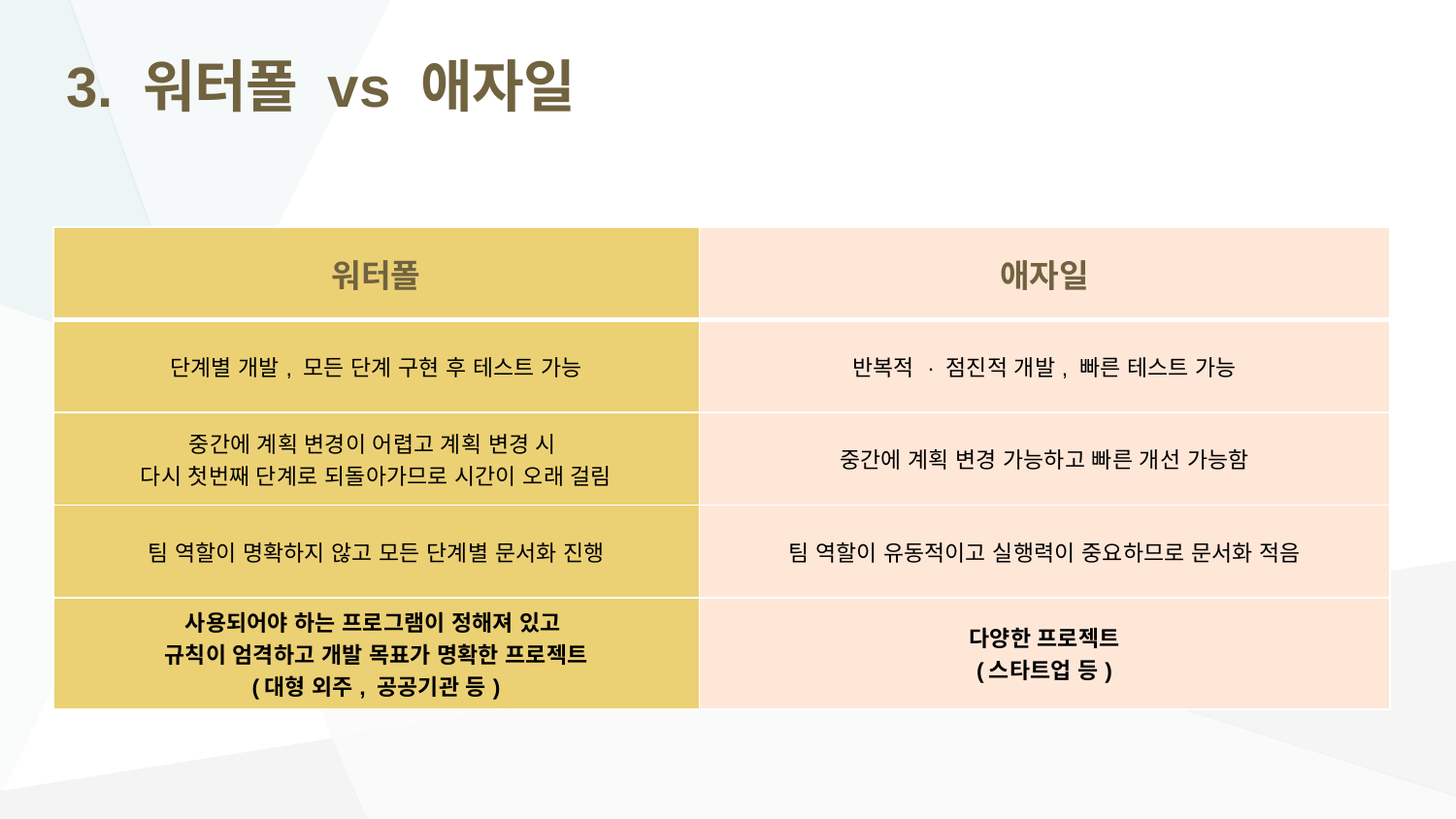

# 3. 워터폴 vs 애자일
| 워터폴 | 애자일 |
| --- | --- |
| 단계별 개발, 모든 단계 구현 후 테스트 가능 | 반복적 · 점진적 개발, 빠른 테스트 가능 |
| 중간에 계획 변경이 어렵고 계획 변경 시 다시 첫번째 단계로 되돌아가므로 시간이 오래 걸림 | 중간에 계획 변경 가능하고 빠른 개선 가능함 |
| 팀 역할이 명확하지 않고 모든 단계별 문서화 진행 | 팀 역할이 유동적이고 실행력이 중요하므로 문서화 적음 |
| 사용되어야 하는 프로그램이 정해져 있고 규칙이 엄격하고 개발 목표가 명확한 프로젝트 (대형 외주, 공공기관 등) | 다양한 프로젝트 (스타트업 등) |